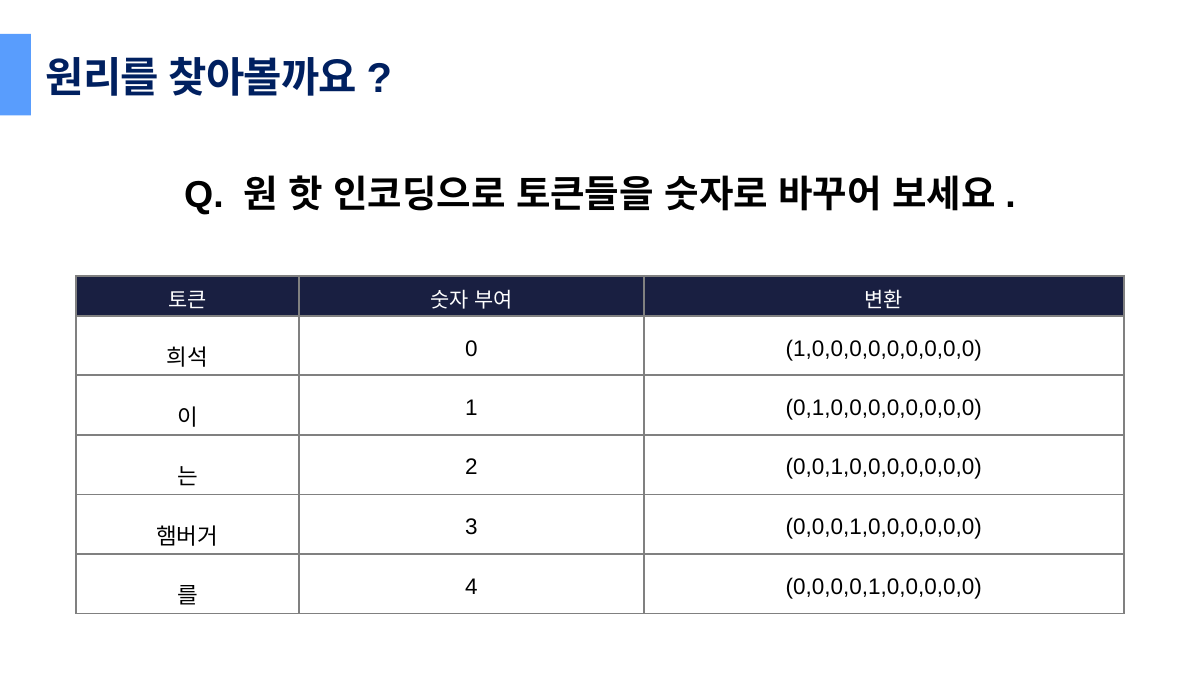

원리를 찾아볼까요?
Q. 원 핫 인코딩으로 토큰들을 숫자로 바꾸어 보세요.
| 토큰 | 숫자 부여 | 변환 |
| --- | --- | --- |
| 희석 | 0 | (1,0,0,0,0,0,0,0,0,0) |
| 이 | 1 | (0,1,0,0,0,0,0,0,0,0) |
| 는 | 2 | (0,0,1,0,0,0,0,0,0,0) |
| 햄버거 | 3 | (0,0,0,1,0,0,0,0,0,0) |
| 를 | 4 | (0,0,0,0,1,0,0,0,0,0) |